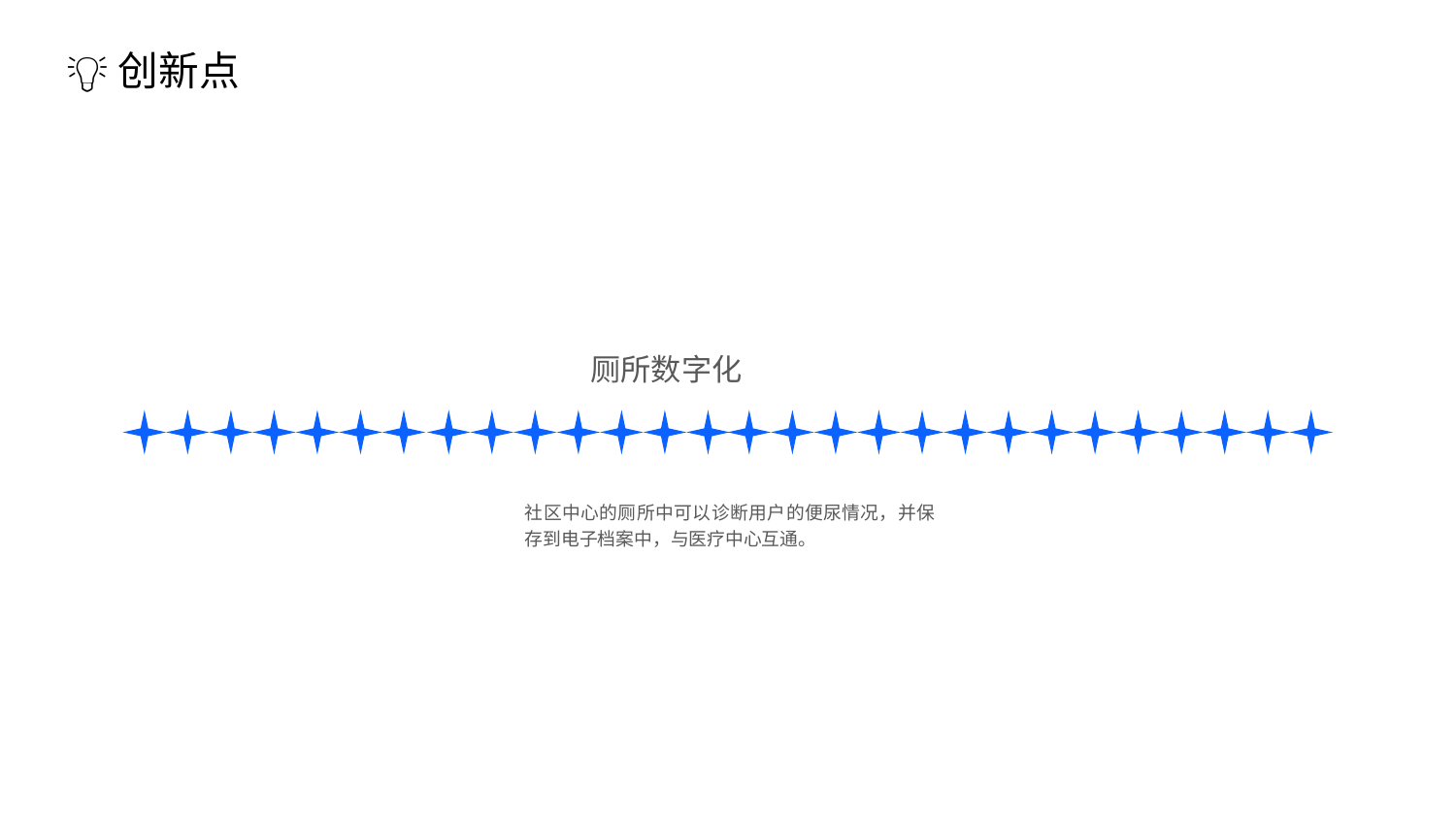

💡创新点
厕所数字化

社区中心的厕所中可以诊断用户的便尿情况，并保存到电子档案中，与医疗中心互通。